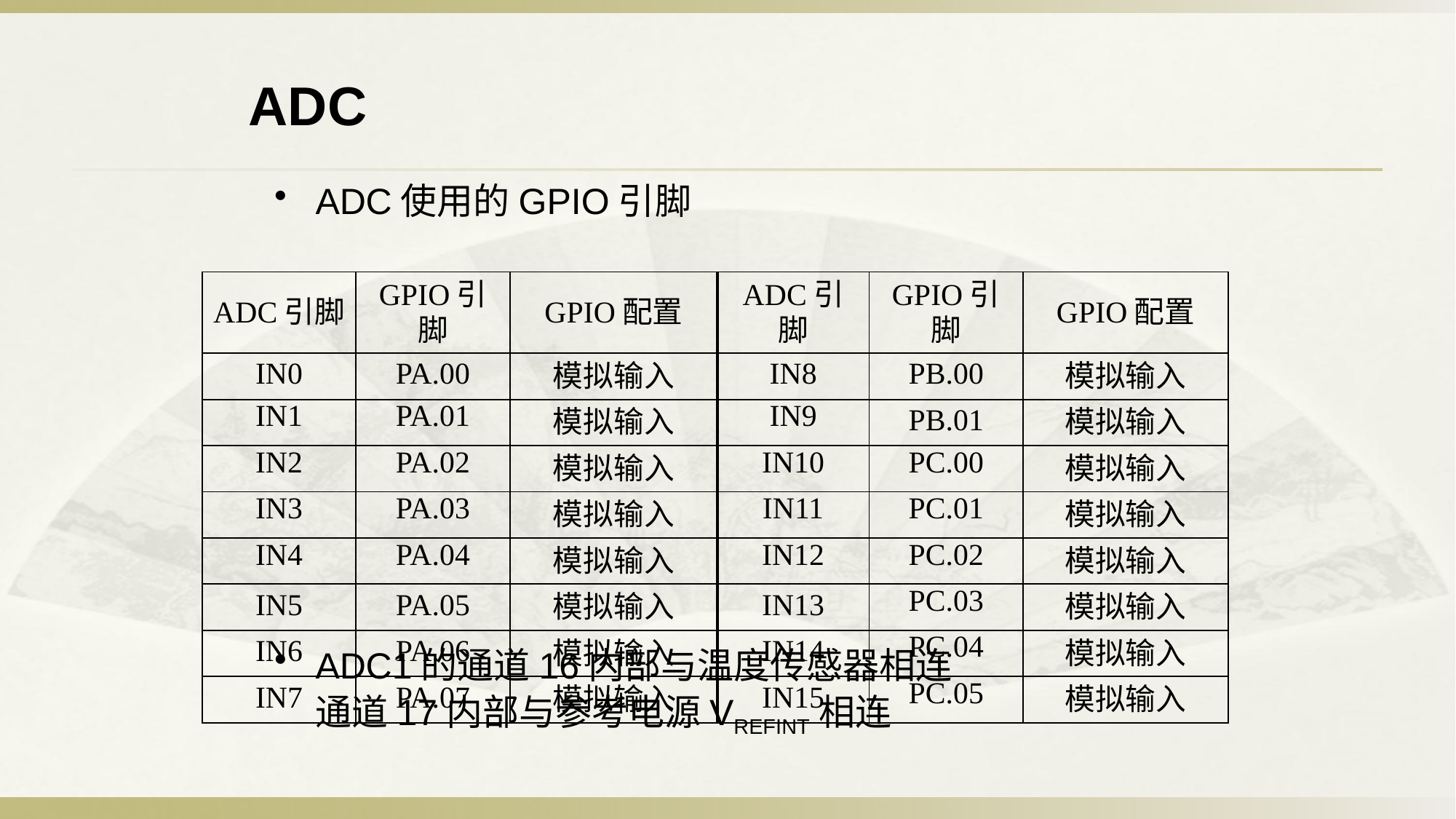

ADC
ADC使用的GPIO引脚

ADC1的通道16内部与温度传感器相连                              通道17内部与参考电源VREFINT相连
| ADC引脚 | GPIO引脚 | GPIO配置 | ADC引脚 | GPIO引脚 | GPIO配置 |
| --- | --- | --- | --- | --- | --- |
| IN0 | PA.00 | 模拟输入 | IN8 | PB.00 | 模拟输入 |
| IN1 | PA.01 | 模拟输入 | IN9 | PB.01 | 模拟输入 |
| IN2 | PA.02 | 模拟输入 | IN10 | PC.00 | 模拟输入 |
| IN3 | PA.03 | 模拟输入 | IN11 | PC.01 | 模拟输入 |
| IN4 | PA.04 | 模拟输入 | IN12 | PC.02 | 模拟输入 |
| IN5 | PA.05 | 模拟输入 | IN13 | PC.03 | 模拟输入 |
| IN6 | PA.06 | 模拟输入 | IN14 | PC.04 | 模拟输入 |
| IN7 | PA.07 | 模拟输入 | IN15 | PC.05 | 模拟输入 |